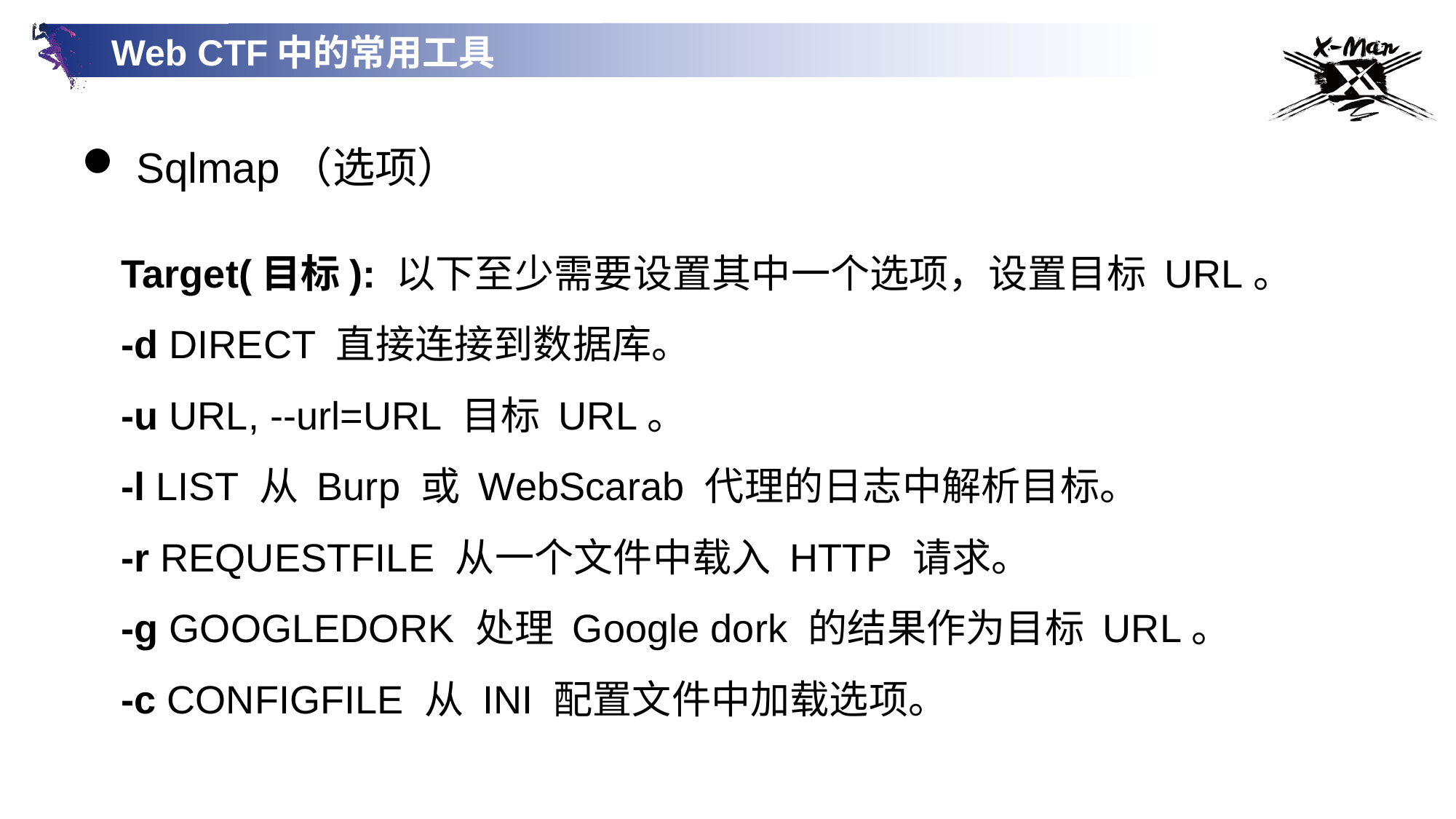

Web CTF中的常用工具
Sqlmap（选项）
Target(目标): 以下至少需要设置其中一个选项，设置目标 URL。
-d DIRECT 直接连接到数据库。
-u URL, --url=URL 目标 URL。
-l LIST 从 Burp 或 WebScarab 代理的日志中解析目标。
-r REQUESTFILE 从⼀个⽂件中载入 HTTP 请求。
-g GOOGLEDORK 处理 Google dork 的结果作为目标 URL。
-c CONFIGFILE 从 INI 配置文件中加载选项。